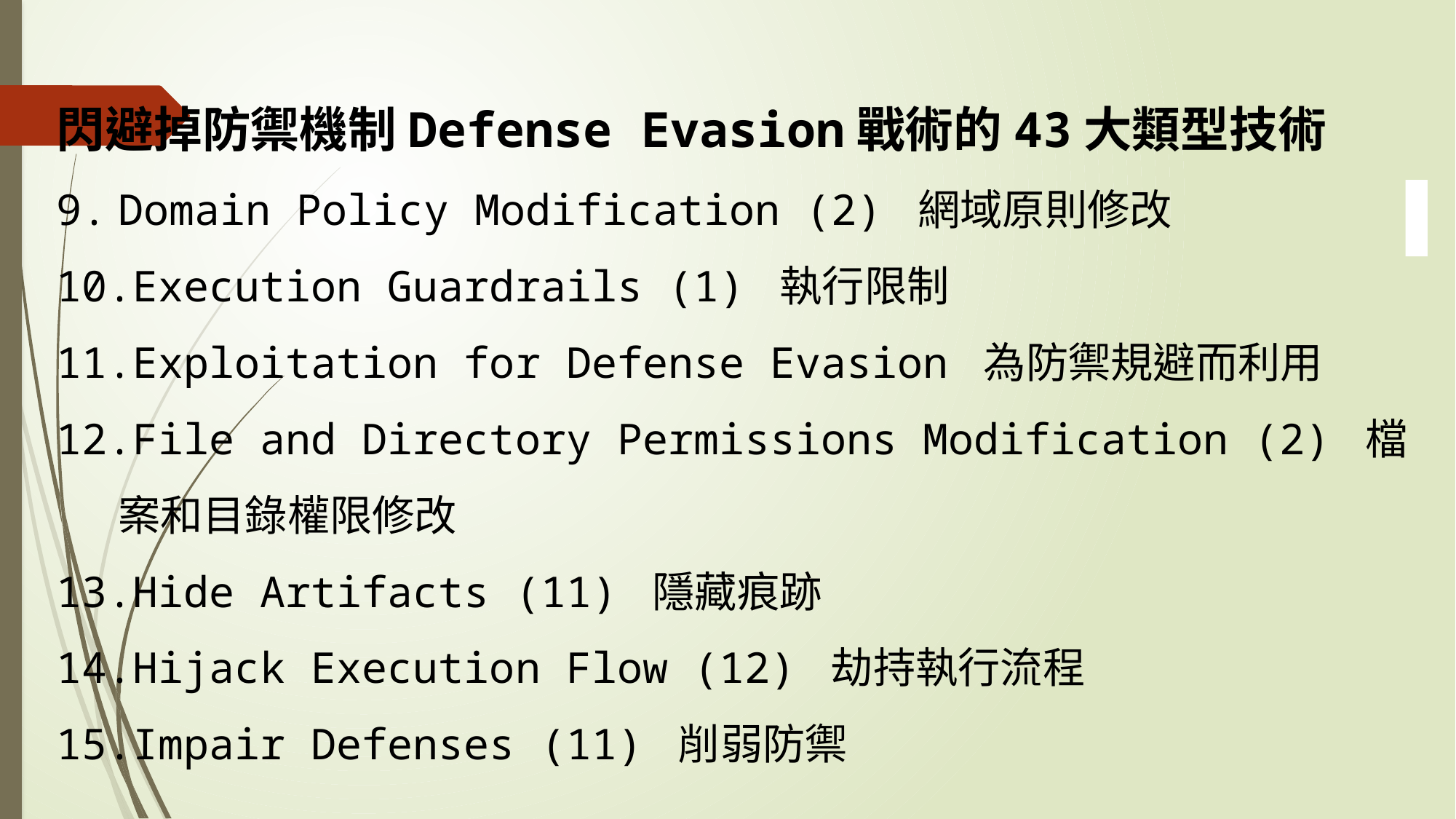

閃避掉防禦機制Defense Evasion戰術的43大類型技術
Domain Policy Modification (2) 網域原則修改
Execution Guardrails (1) 執行限制
Exploitation for Defense Evasion 為防禦規避而利用
File and Directory Permissions Modification (2) 檔案和目錄權限修改
Hide Artifacts (11) 隱藏痕跡
Hijack Execution Flow (12) 劫持執行流程
Impair Defenses (11) 削弱防禦